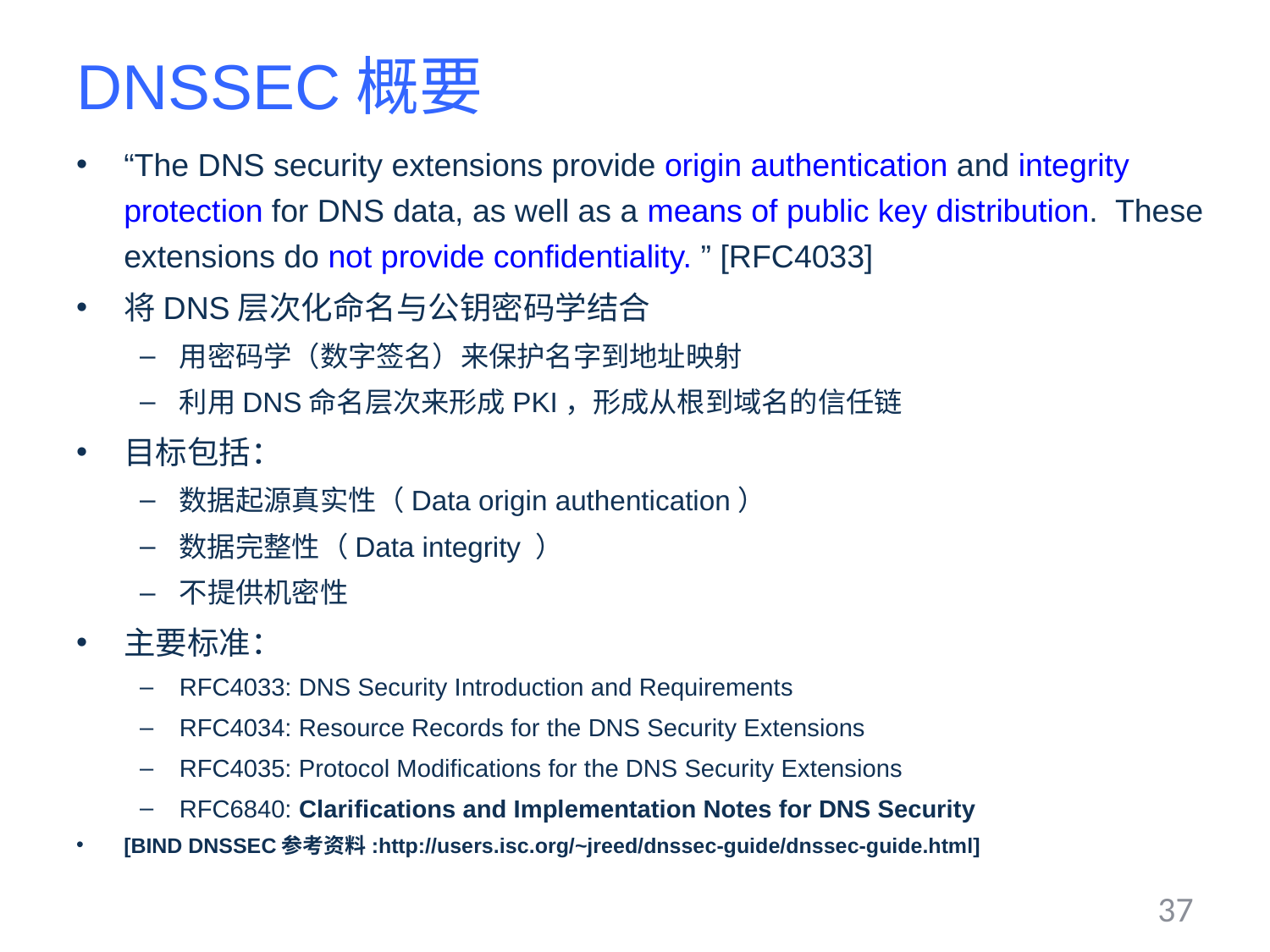

# DNSSEC概要
“The DNS security extensions provide origin authentication and integrity protection for DNS data, as well as a means of public key distribution.  These extensions do not provide confidentiality. ” [RFC4033]
将DNS层次化命名与公钥密码学结合
用密码学（数字签名）来保护名字到地址映射
利用DNS命名层次来形成PKI，形成从根到域名的信任链
目标包括：
数据起源真实性（Data origin authentication）
数据完整性（Data integrity ）
不提供机密性
主要标准：
RFC4033: DNS Security Introduction and Requirements
RFC4034: Resource Records for the DNS Security Extensions
RFC4035: Protocol Modifications for the DNS Security Extensions
RFC6840: Clarifications and Implementation Notes for DNS Security
[BIND DNSSEC参考资料:http://users.isc.org/~jreed/dnssec-guide/dnssec-guide.html]

37